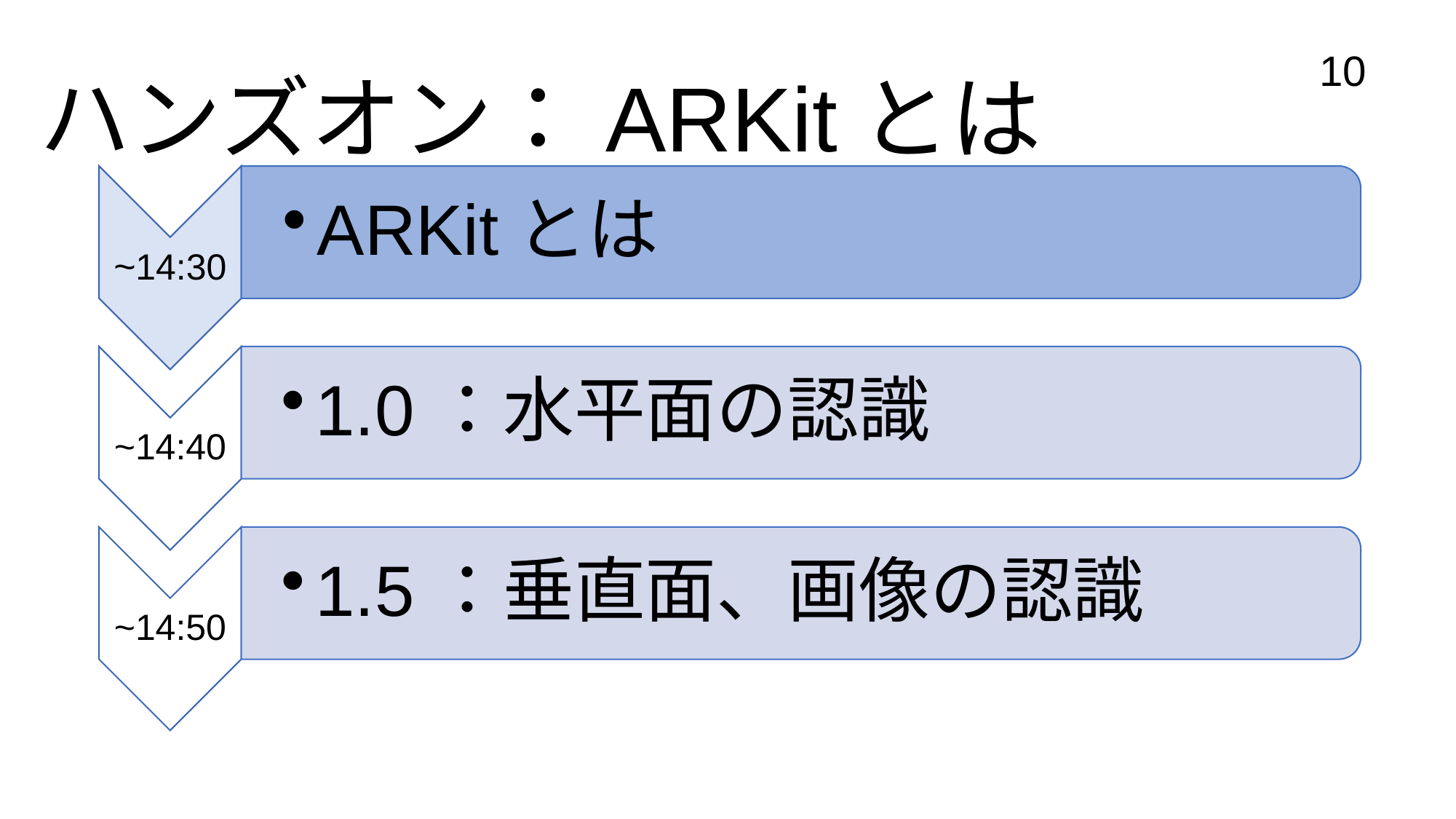

# ハンズオン：ARKitとは
10
~14:30
ARKitとは
~14:40
1.0：水平面の認識
~14:50
1.5：垂直面、画像の認識